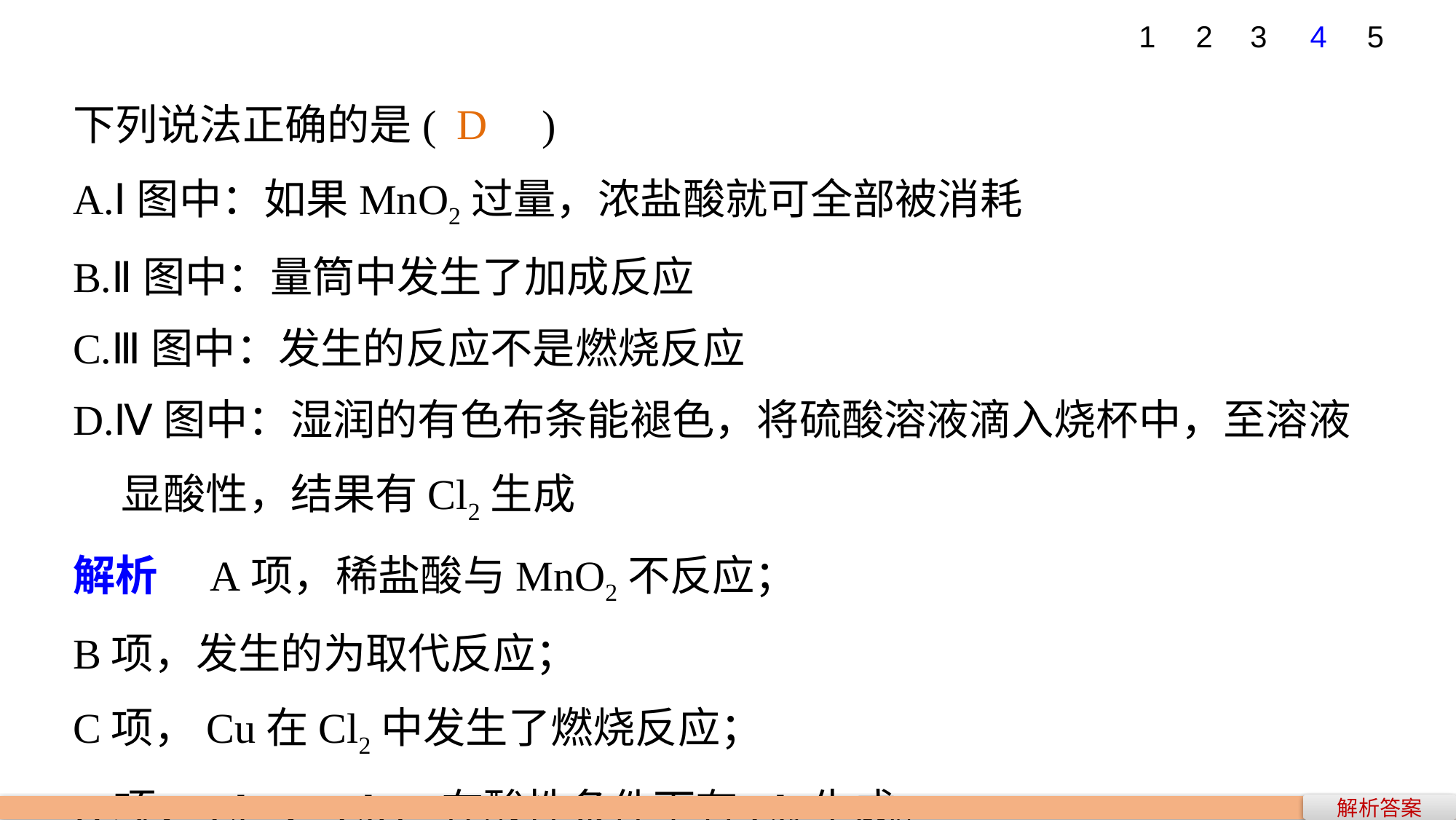

1
2
3
4
5
下列说法正确的是(　　)
A.Ⅰ图中：如果MnO2过量，浓盐酸就可全部被消耗
B.Ⅱ图中：量筒中发生了加成反应
C.Ⅲ图中：发生的反应不是燃烧反应
D.Ⅳ图中：湿润的有色布条能褪色，将硫酸溶液滴入烧杯中，至溶液
    显酸性，结果有Cl2生成
解析　A项，稀盐酸与MnO2不反应；
B项，发生的为取代反应；
C项，Cu在Cl2中发生了燃烧反应；
D项，Cl－、ClO－在酸性条件下有Cl2生成。
D
解析答案